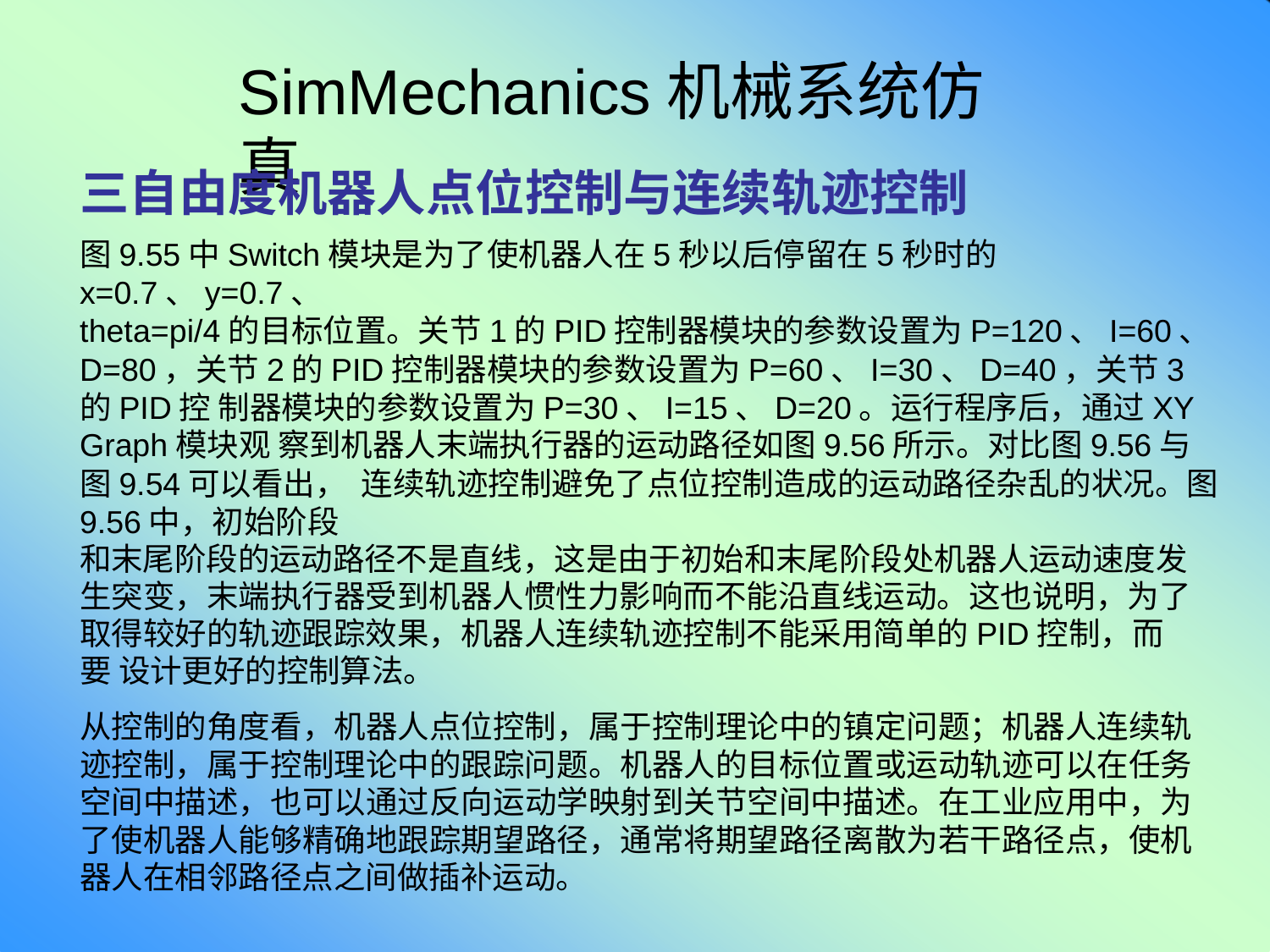

# SimMechanics机械系统仿真
三自由度机器人点位控制与连续轨迹控制
图9.55中Switch模块是为了使机器人在5秒以后停留在5秒时的x=0.7、y=0.7、
theta=pi/4的目标位置。关节1的PID控制器模块的参数设置为P=120、I=60、
D=80，关节2的PID控制器模块的参数设置为P=60、I=30、D=40，关节3的PID控 制器模块的参数设置为P=30、I=15、D=20。运行程序后，通过XY Graph模块观 察到机器人末端执行器的运动路径如图9.56所示。对比图9.56与图9.54可以看出，  连续轨迹控制避免了点位控制造成的运动路径杂乱的状况。图9.56中，初始阶段
和末尾阶段的运动路径不是直线，这是由于初始和末尾阶段处机器人运动速度发 生突变，末端执行器受到机器人惯性力影响而不能沿直线运动。这也说明，为了 取得较好的轨迹跟踪效果，机器人连续轨迹控制不能采用简单的PID控制，而要 设计更好的控制算法。
从控制的角度看，机器人点位控制，属于控制理论中的镇定问题；机器人连续轨 迹控制，属于控制理论中的跟踪问题。机器人的目标位置或运动轨迹可以在任务 空间中描述，也可以通过反向运动学映射到关节空间中描述。在工业应用中，为 了使机器人能够精确地跟踪期望路径，通常将期望路径离散为若干路径点，使机 器人在相邻路径点之间做插补运动。